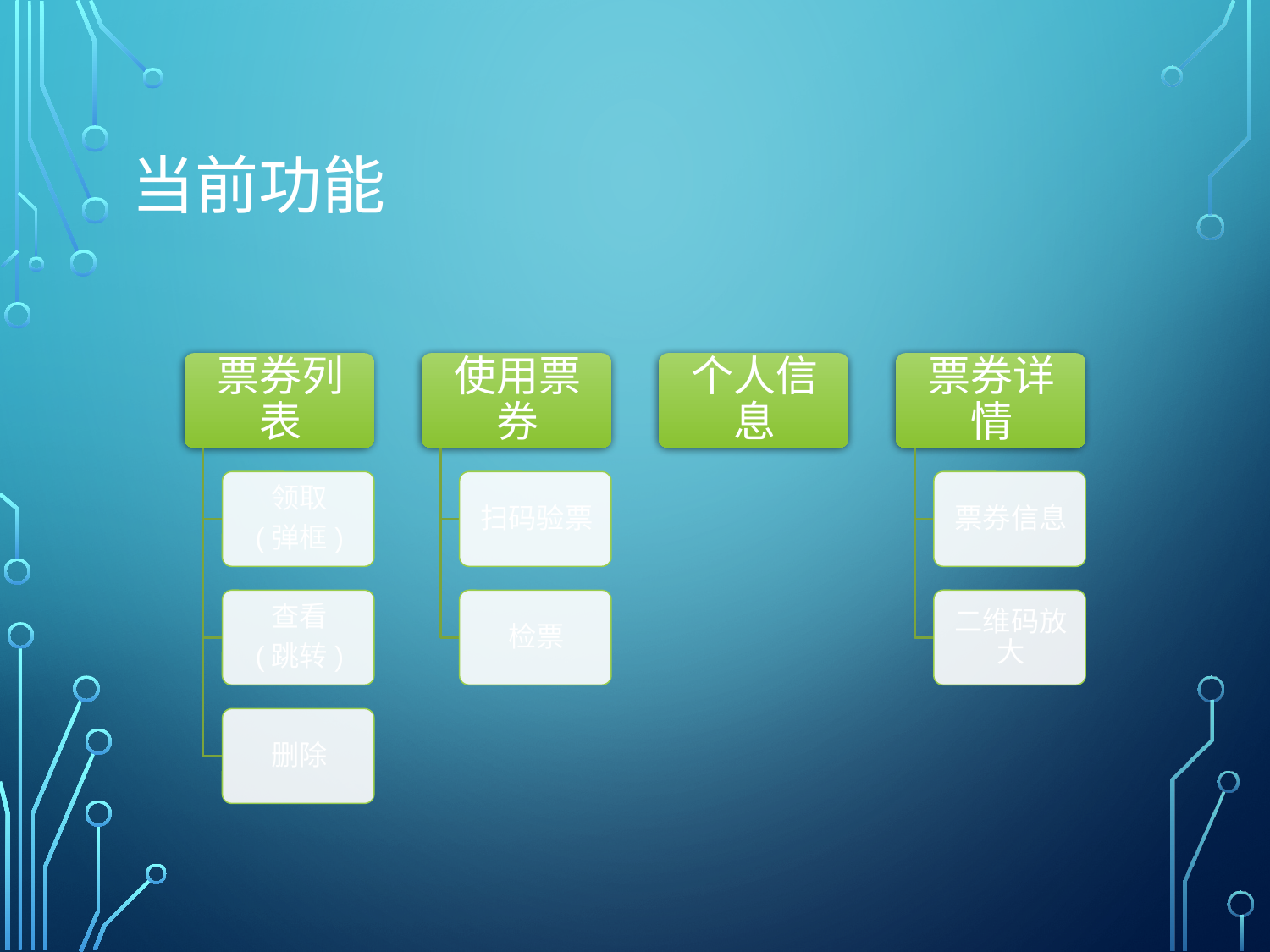

# 当前功能
票券列表
领取
(弹框)
查看
(跳转)
删除
使用票券
扫码验票
检票
个人信息
票券详情
票券信息
二维码放大